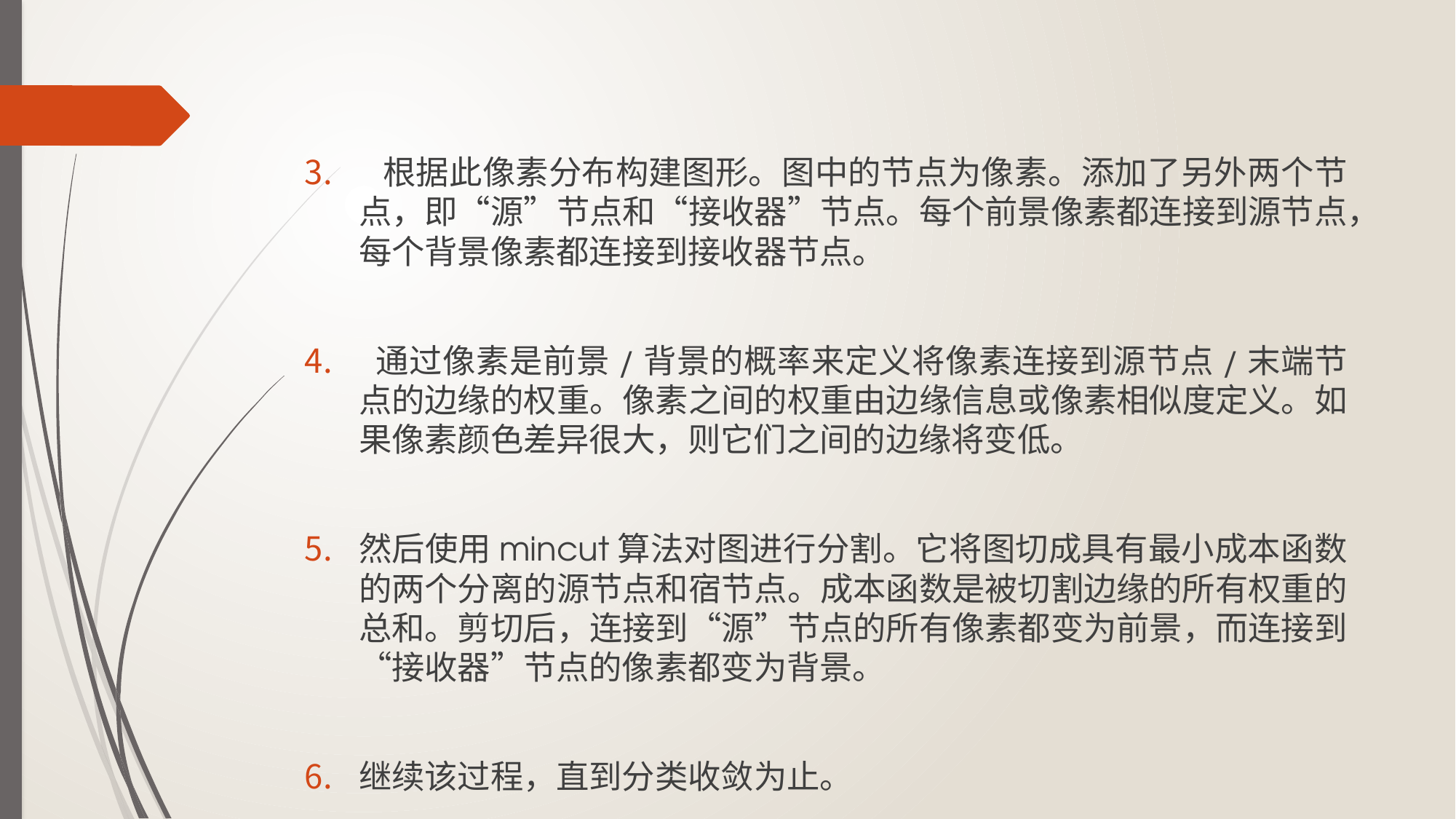

根据此像素分布构建图形。图中的节点为像素。添加了另外两个节点，即“源”节点和“接收器”节点。每个前景像素都连接到源节点，每个背景像素都连接到接收器节点。

 通过像素是前景/背景的概率来定义将像素连接到源节点/末端节点的边缘的权重。像素之间的权重由边缘信息或像素相似度定义。如果像素颜色差异很大，则它们之间的边缘将变低。

然后使用mincut算法对图进行分割。它将图切成具有最小成本函数的两个分离的源节点和宿节点。成本函数是被切割边缘的所有权重的总和。剪切后，连接到“源”节点的所有像素都变为前景，而连接到“接收器”节点的像素都变为背景。

继续该过程，直到分类收敛为止。